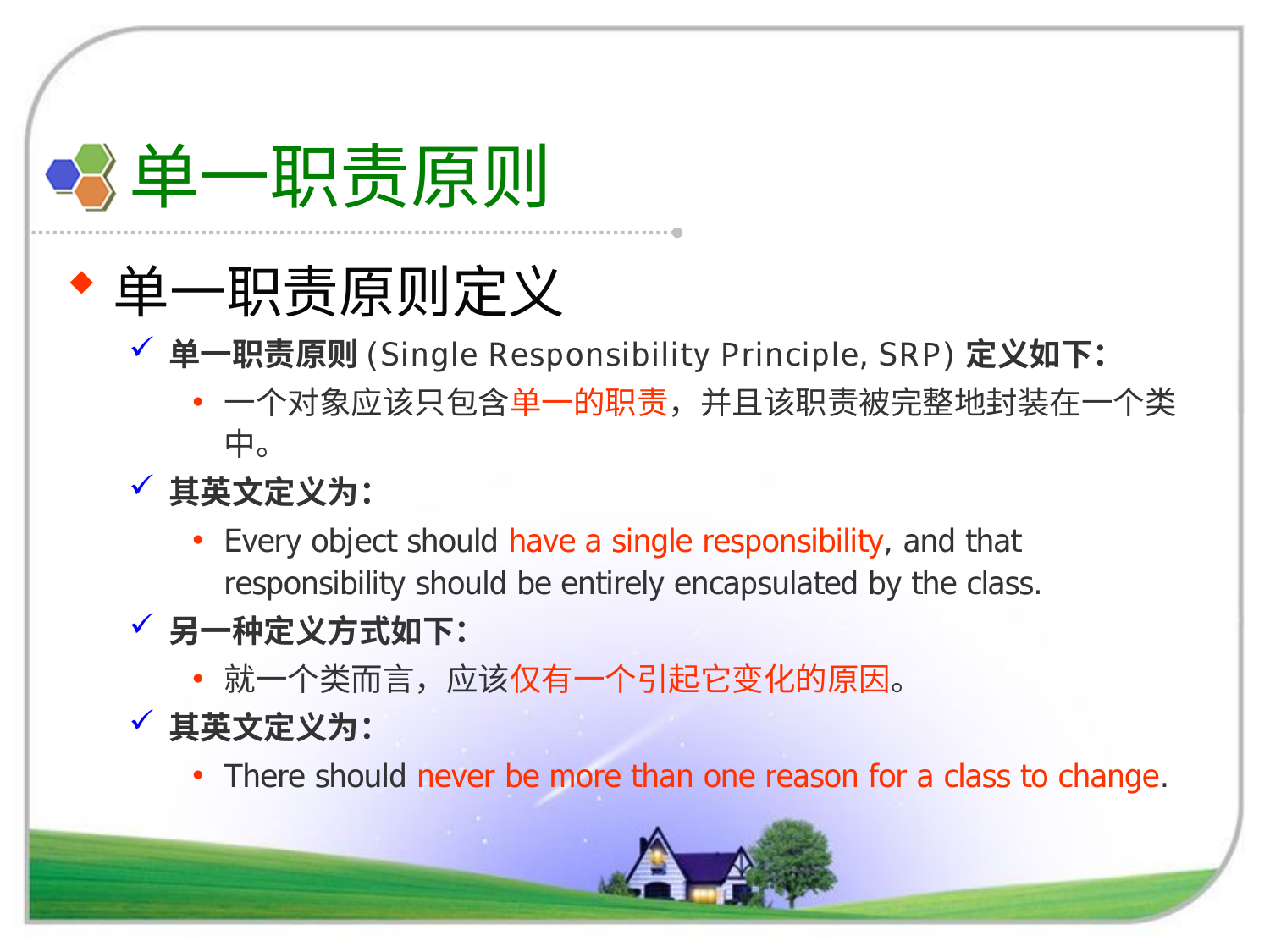

# 单一职责原则
单一职责原则定义
单一职责原则(Single Responsibility Principle, SRP)定义如下：
一个对象应该只包含单一的职责，并且该职责被完整地封装在一个类中。
其英文定义为：
Every object should have a single responsibility, and that responsibility should be entirely encapsulated by the class.
另一种定义方式如下：
就一个类而言，应该仅有一个引起它变化的原因。
其英文定义为：
There should never be more than one reason for a class to change.